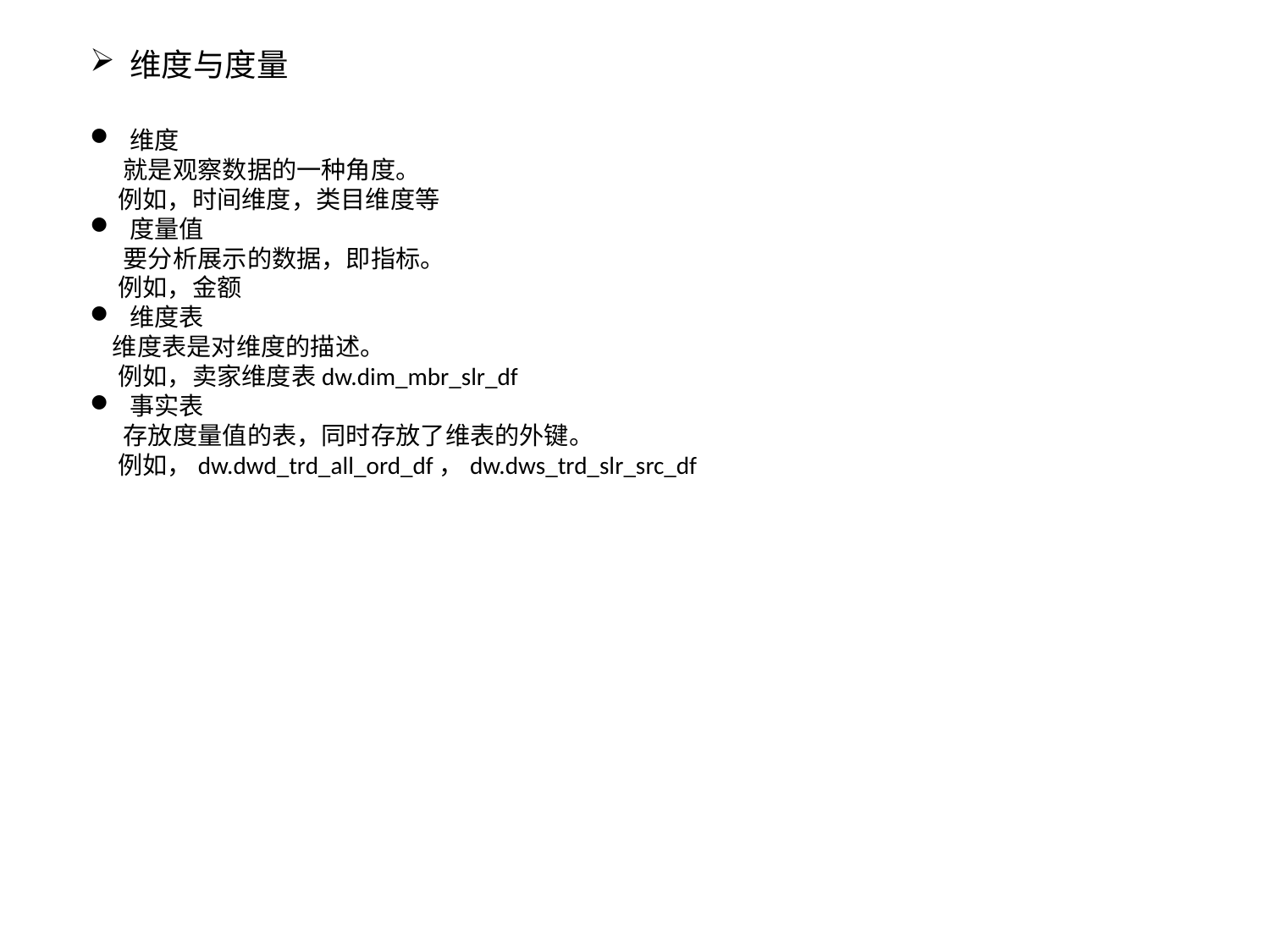

维度与度量
维度
     就是观察数据的一种角度。
    例如，时间维度，类目维度等
度量值
     要分析展示的数据，即指标。
    例如，金额
维度表
   维度表是对维度的描述。
    例如，卖家维度表dw.dim_mbr_slr_df
事实表
     存放度量值的表，同时存放了维表的外键。
    例如，dw.dwd_trd_all_ord_df，dw.dws_trd_slr_src_df